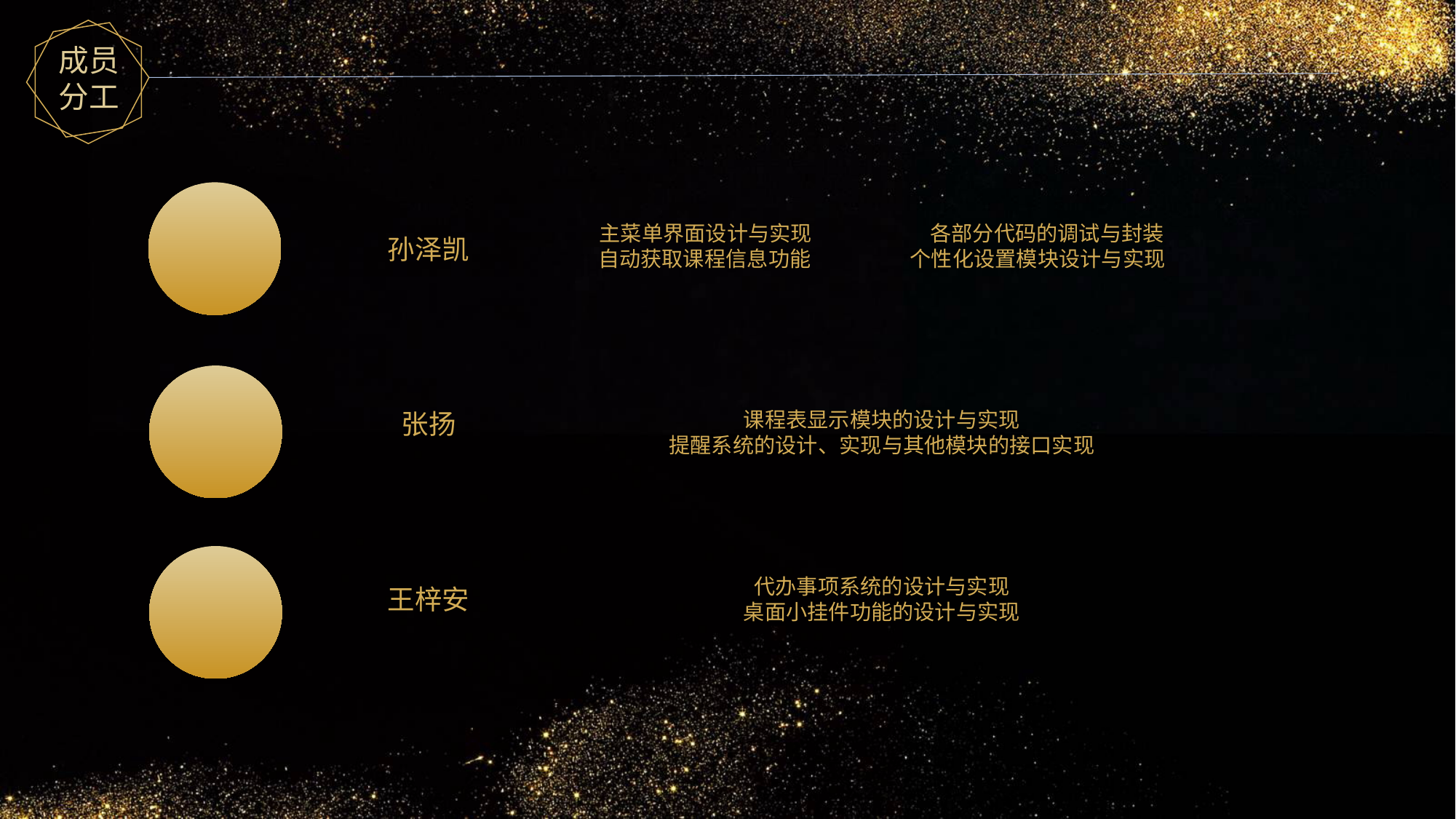

成员分工

主菜单界面设计与实现                         各部分代码的调试与封装
自动获取课程信息功能                     个性化设置模块设计与实现
孙泽凯

课程表显示模块的设计与实现
提醒系统的设计、实现与其他模块的接口实现
张扬

代办事项系统的设计与实现
桌面小挂件功能的设计与实现
王梓安